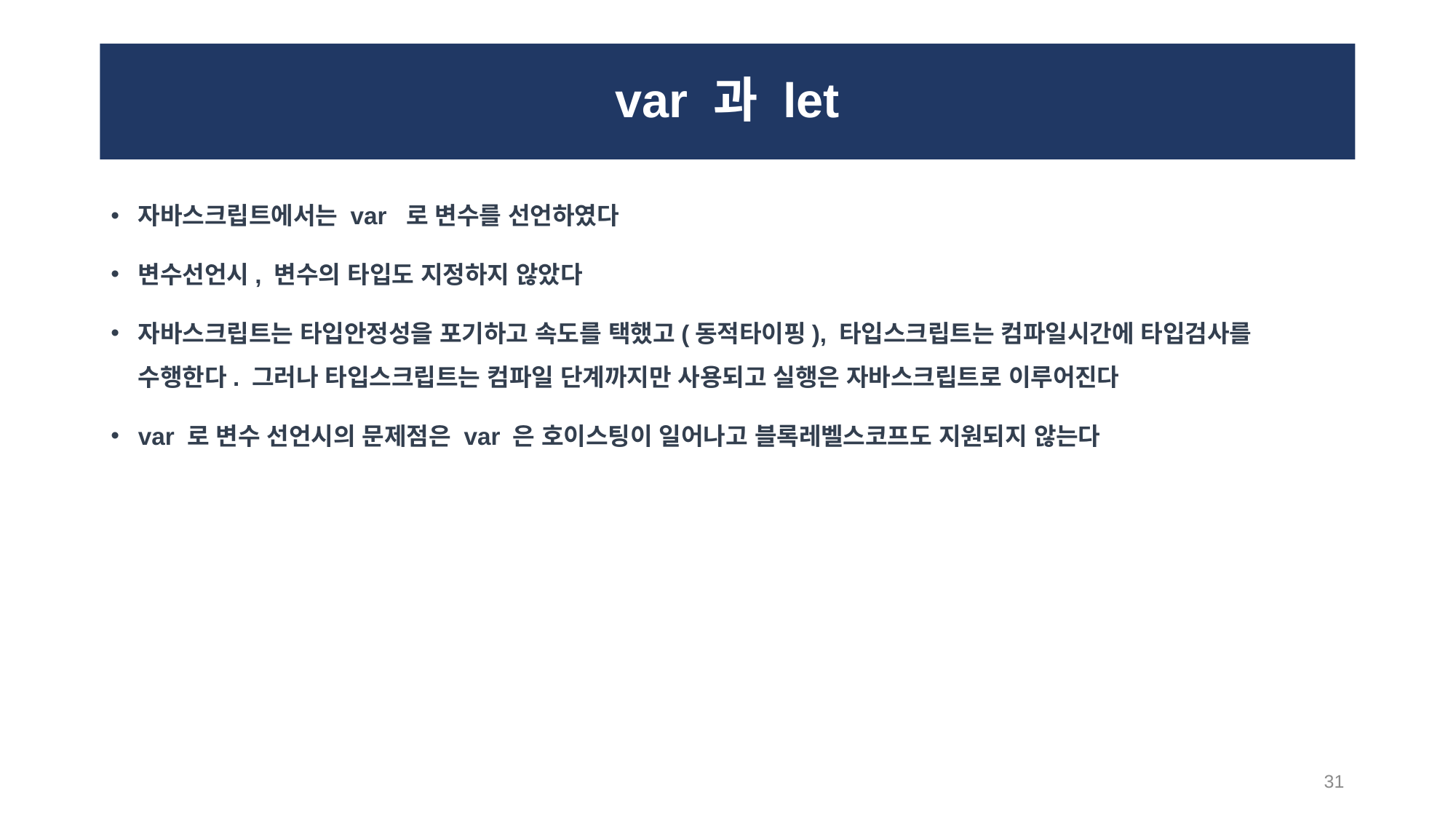

# var 과 let
자바스크립트에서는 var  로 변수를 선언하였다
변수선언시, 변수의 타입도 지정하지 않았다
자바스크립트는 타입안정성을 포기하고 속도를 택했고(동적타이핑), 타입스크립트는 컴파일시간에 타입검사를 수행한다. 그러나 타입스크립트는 컴파일 단계까지만 사용되고 실행은 자바스크립트로 이루어진다
var 로 변수 선언시의 문제점은 var 은 호이스팅이 일어나고 블록레벨스코프도 지원되지 않는다
31